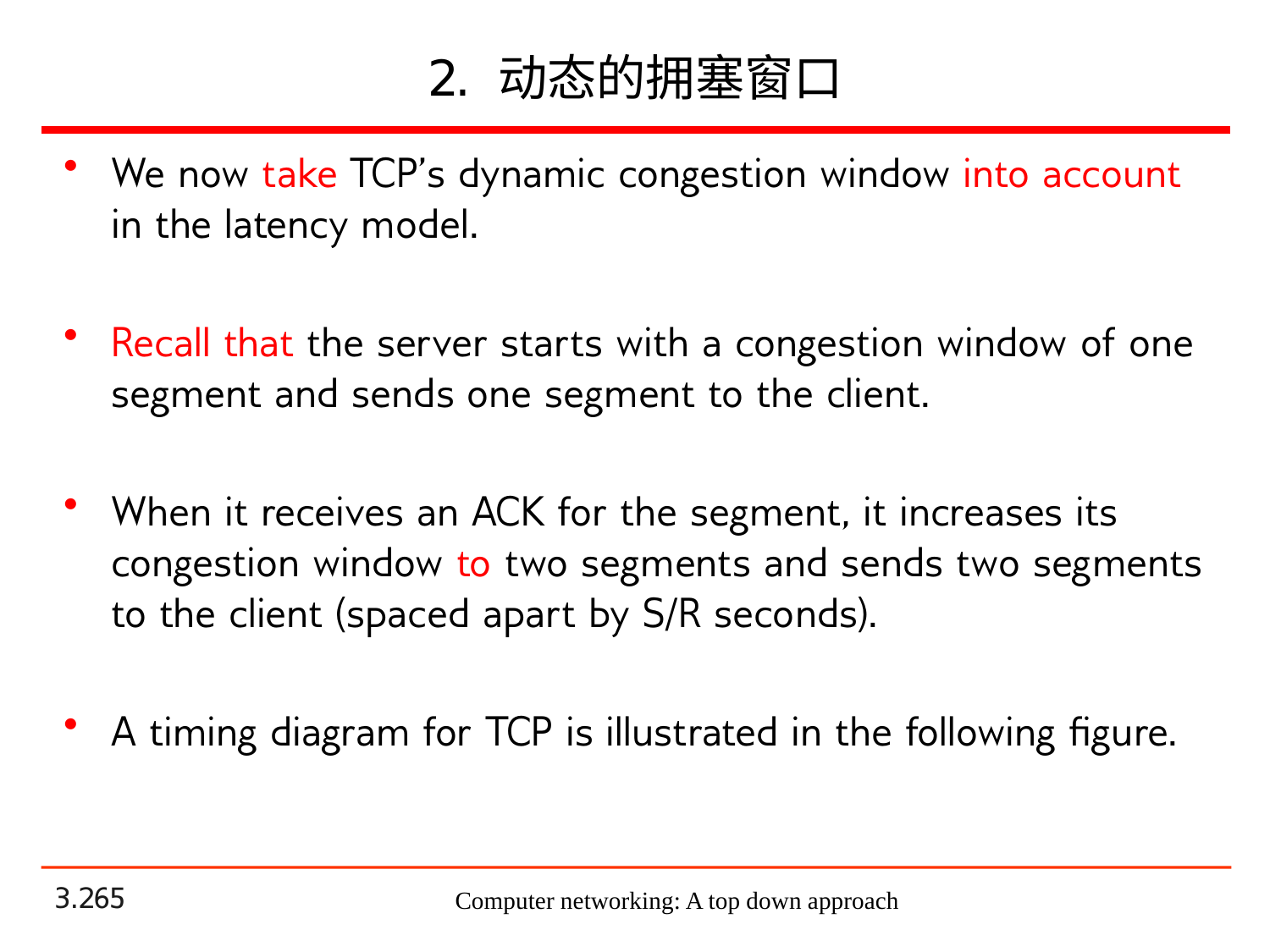

# 2. 动态的拥塞窗口
We now take TCP’s dynamic congestion window into account in the latency model.

Recall that the server starts with a congestion window of one segment and sends one segment to the client.

When it receives an ACK for the segment, it increases its congestion window to two segments and sends two segments to the client (spaced apart by S/R seconds).

A timing diagram for TCP is illustrated in the following figure.
Computer networking: A top down approach